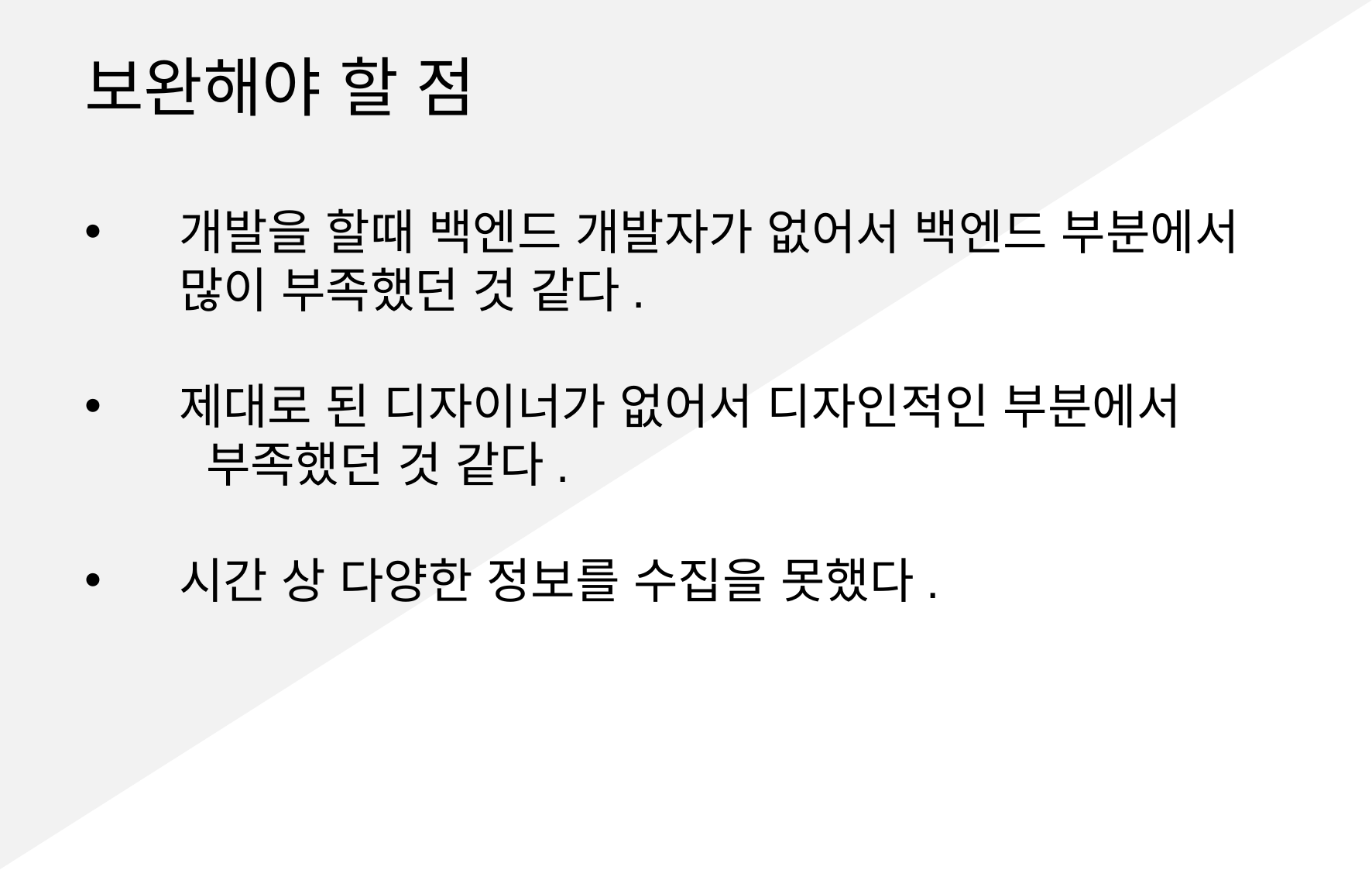

보완해야 할 점

개발을 할때 백엔드 개발자가 없어서 백엔드 부분에서   많이 부족했던 것 같다.

제대로 된 디자이너가 없어서 디자인적인 부분에서          부족했던 것 같다.

시간 상 다양한 정보를 수집을 못했다.